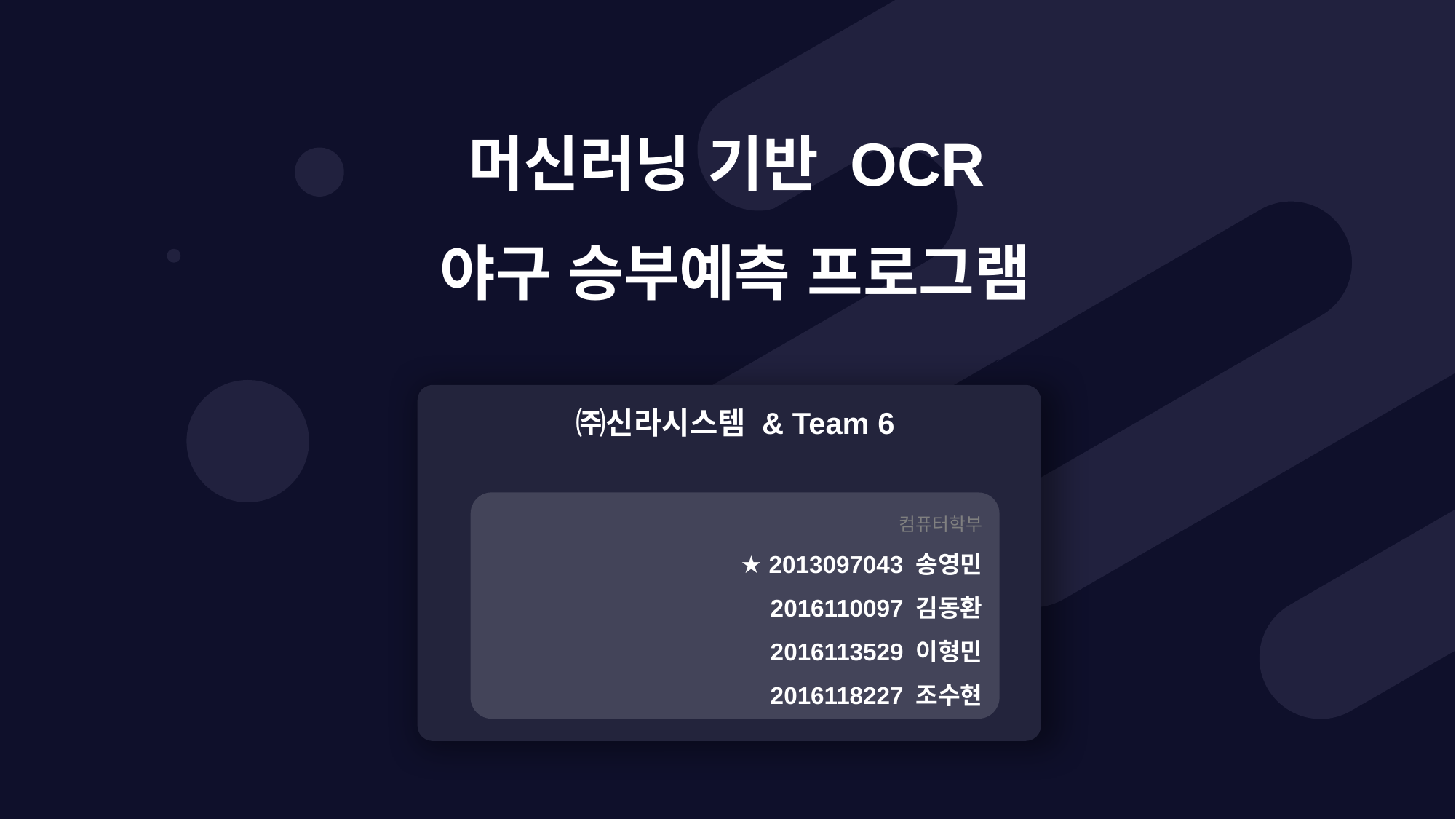

머신러닝 기반 OCR
야구 승부예측 프로그램

㈜신라시스템 & Team 6
컴퓨터학부
 ★ 2013097043 송영민
2016110097 김동환
2016113529 이형민
2016118227 조수현